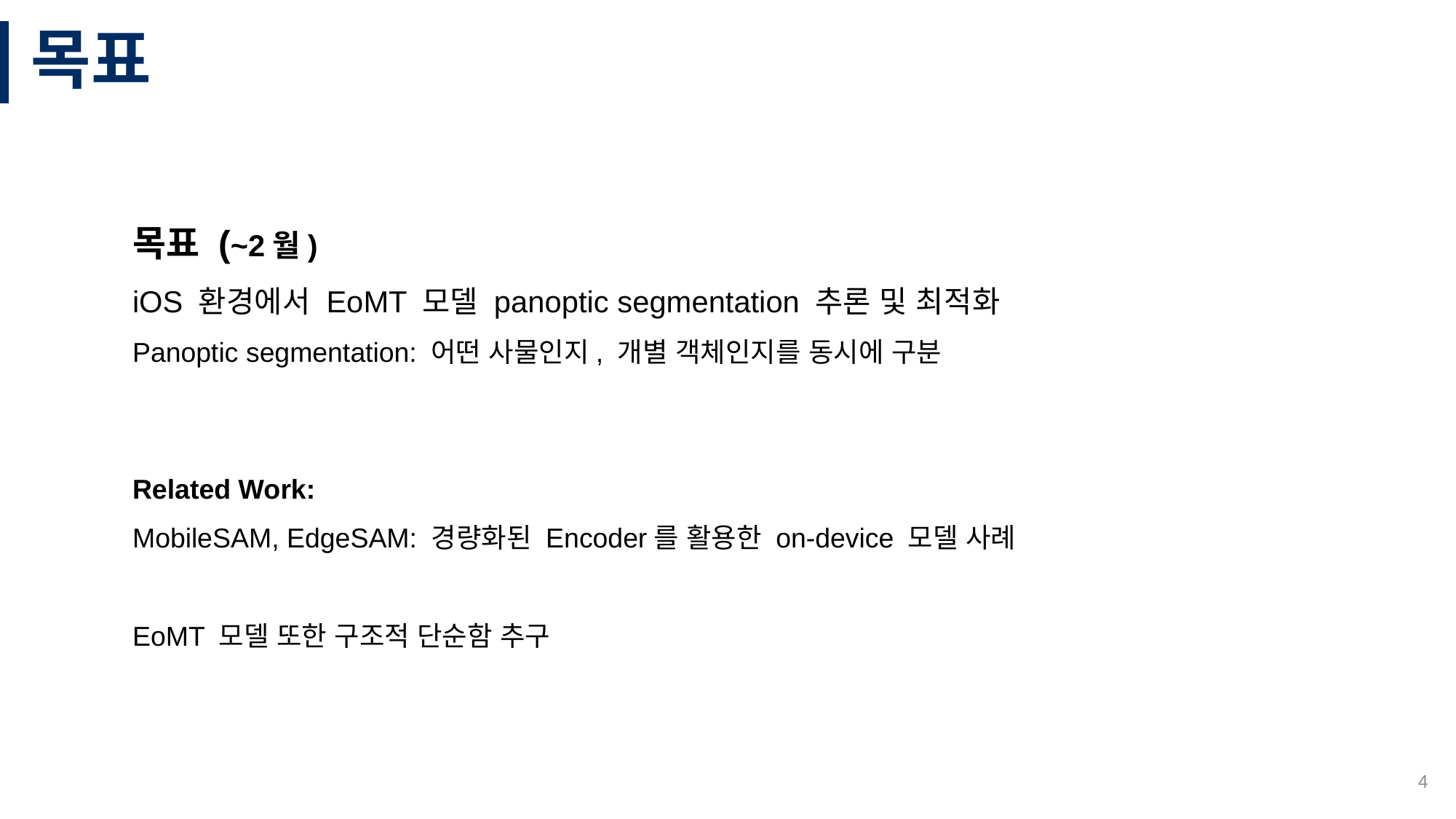

# 목표

목표 (~2월)
iOS 환경에서 EoMT 모델 panoptic segmentation 추론 및 최적화
Panoptic segmentation: 어떤 사물인지, 개별 객체인지를 동시에 구분

Related Work:
MobileSAM, EdgeSAM: 경량화된 Encoder를 활용한 on-device 모델 사례

EoMT 모델 또한 구조적 단순함 추구

4